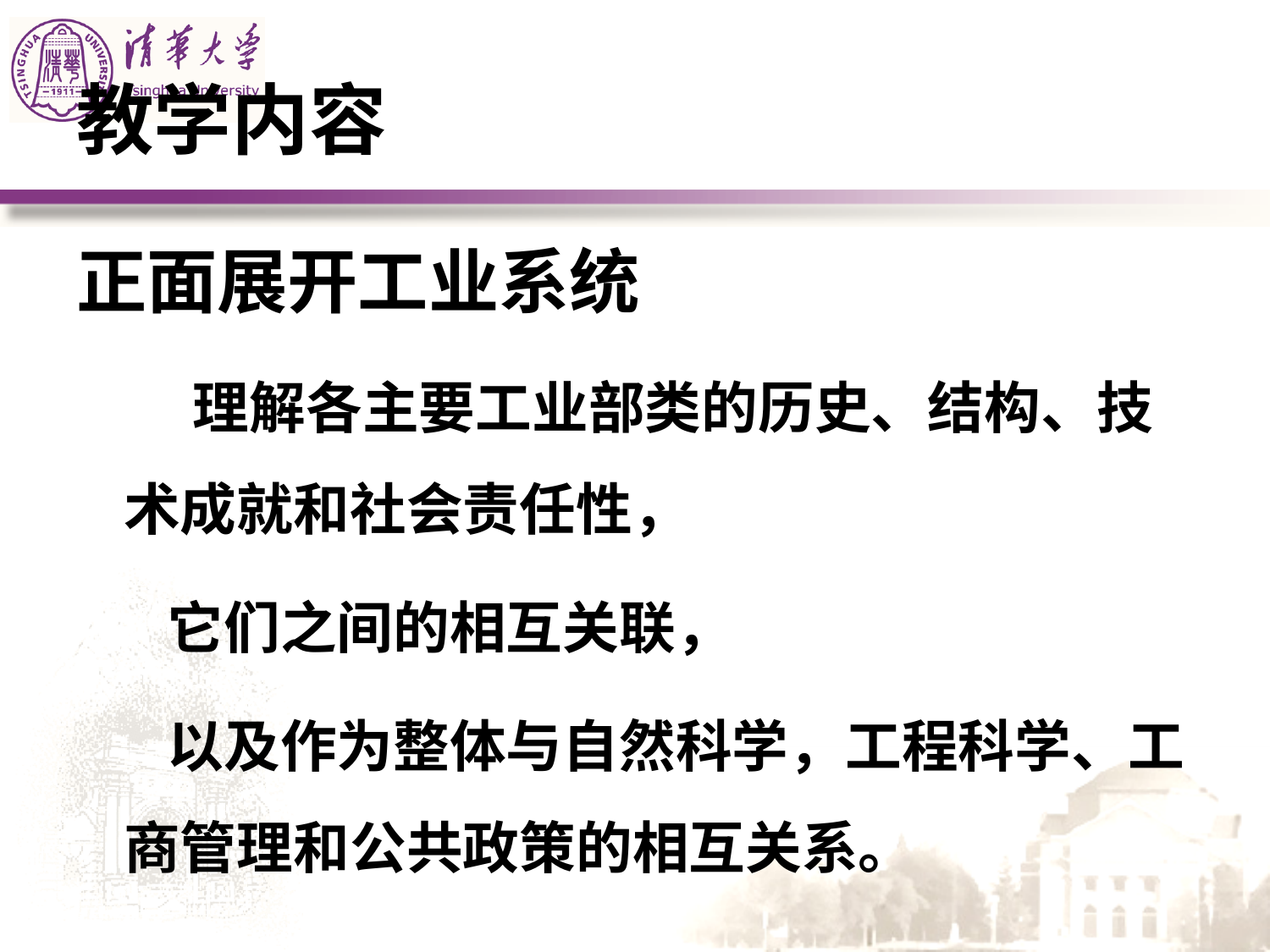

# 教学内容
正面展开工业系统
        理解各主要工业部类的历史、结构、技术成就和社会责任性，
      它们之间的相互关联，
      以及作为整体与自然科学，工程科学、工商管理和公共政策的相互关系。